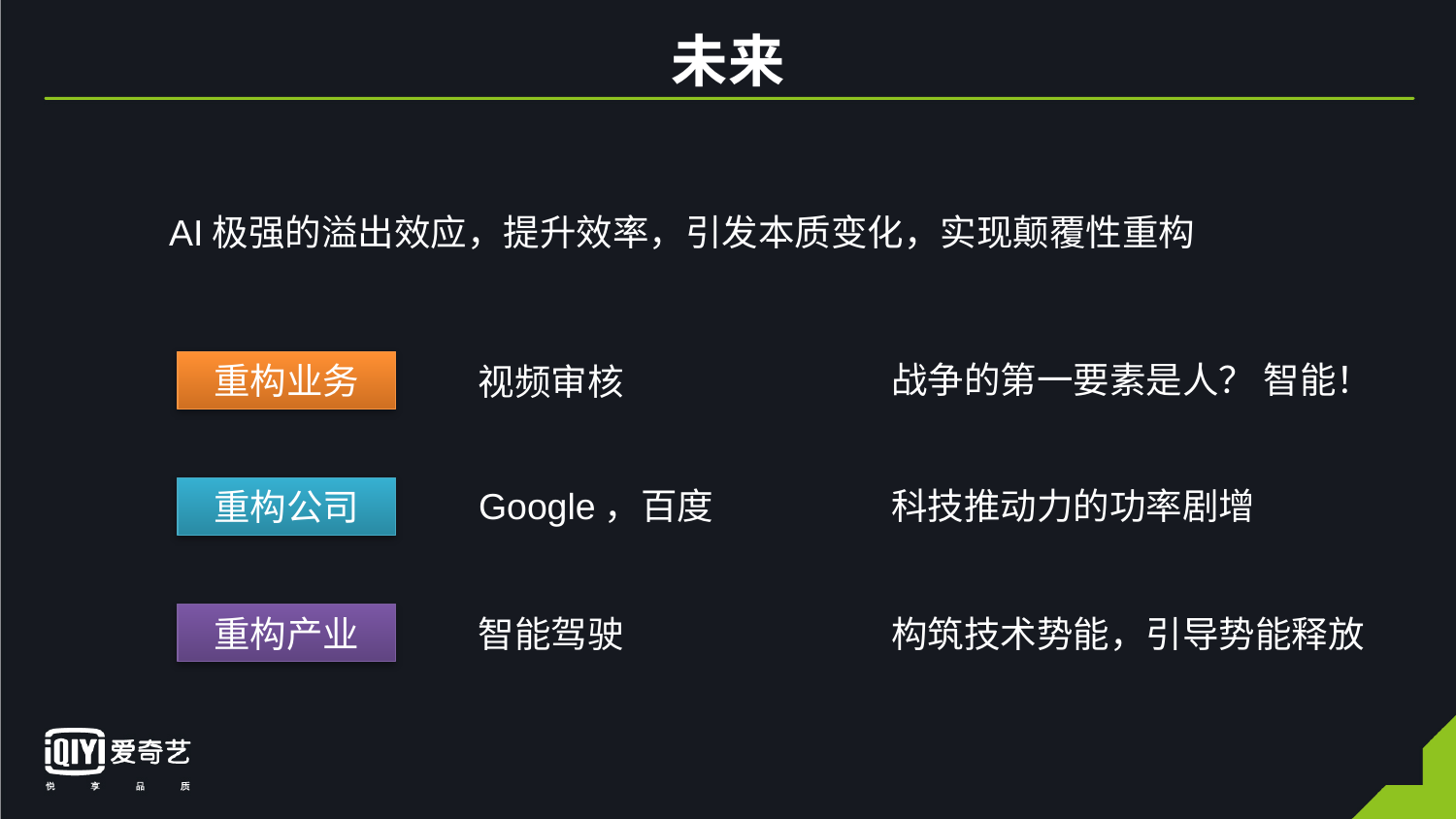

# 未来
AI极强的溢出效应，提升效率，引发本质变化，实现颠覆性重构
战争的第一要素是人？ 智能！
重构业务
视频审核
Google，百度
科技推动力的功率剧增
重构公司
重构产业
智能驾驶
构筑技术势能，引导势能释放